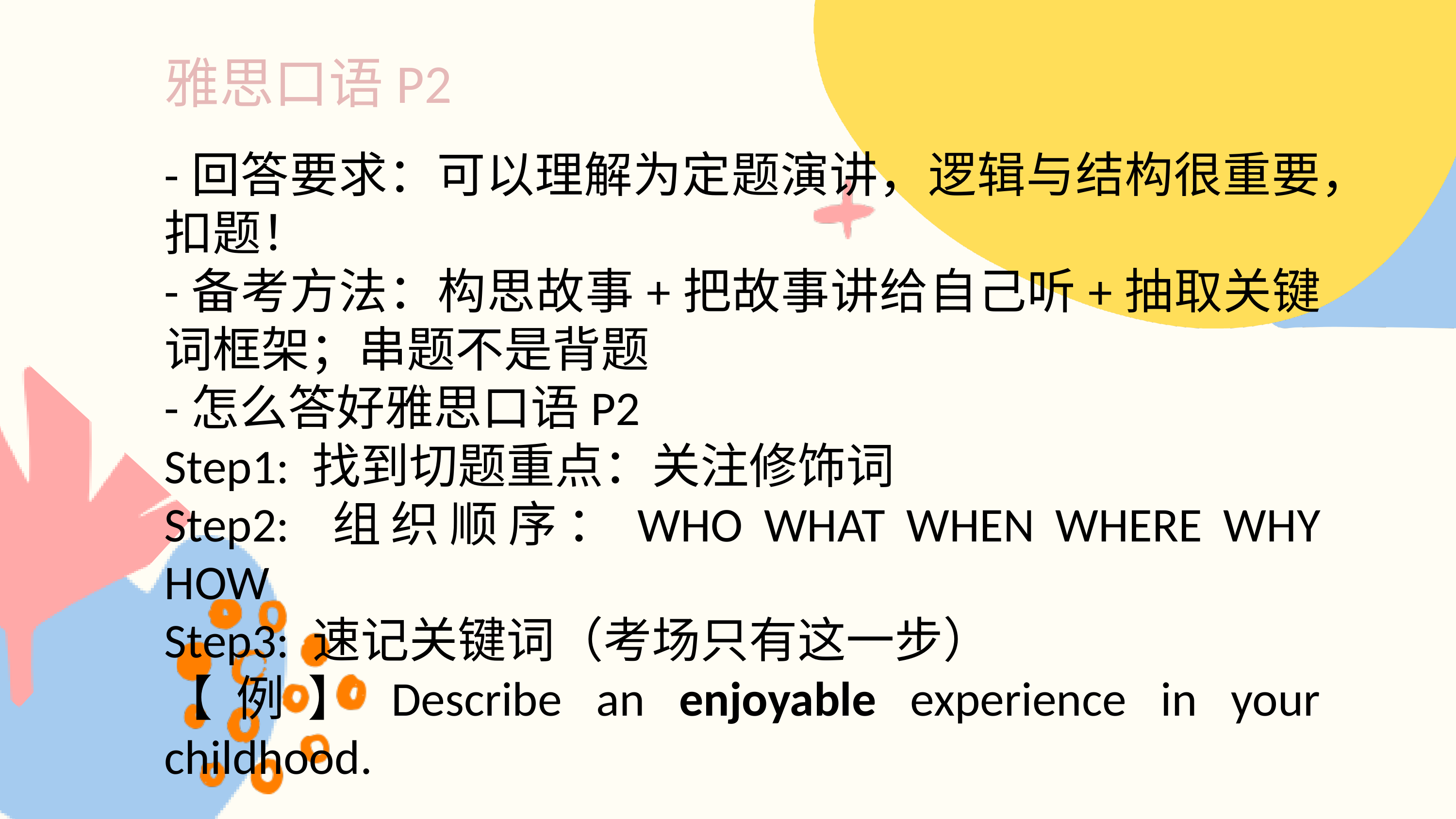

雅思口语P2

-回答要求：可以理解为定题演讲，逻辑与结构很重要，扣题！
-备考方法：构思故事+把故事讲给自己听+抽取关键词框架；串题不是背题
-怎么答好雅思口语P2
Step1: 找到切题重点：关注修饰词
Step2: 组织顺序：WHO WHAT WHEN WHERE WHY HOW
Step3: 速记关键词（考场只有这一步）
【例】Describe an enjoyable experience in your childhood.